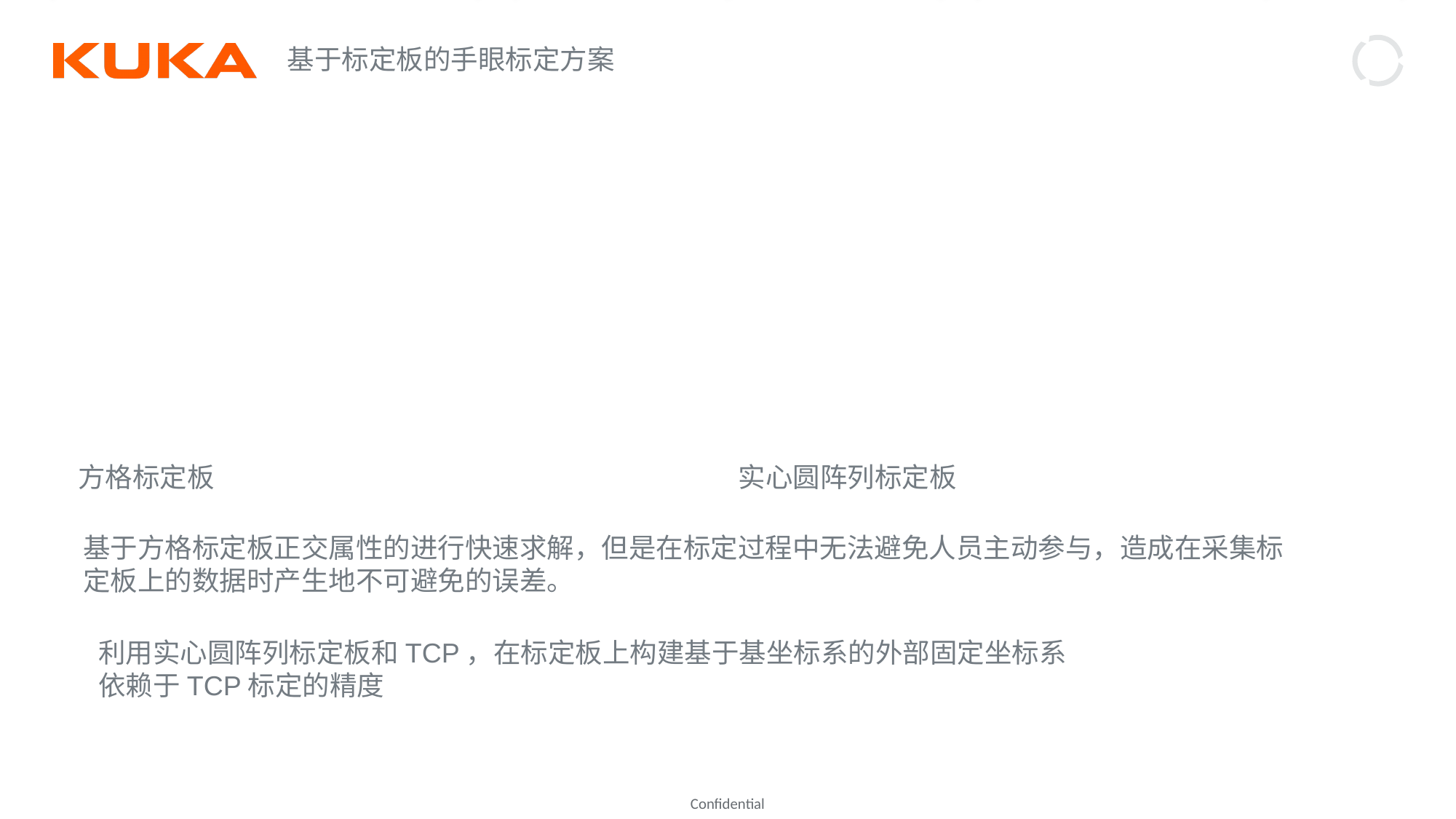

基于标定板的手眼标定方案
方格标定板
实心圆阵列标定板
基于方格标定板正交属性的进行快速求解，但是在标定过程中无法避免人员主动参与，造成在采集标定板上的数据时产生地不可避免的误差。
利用实心圆阵列标定板和TCP，在标定板上构建基于基坐标系的外部固定坐标系
依赖于TCP标定的精度